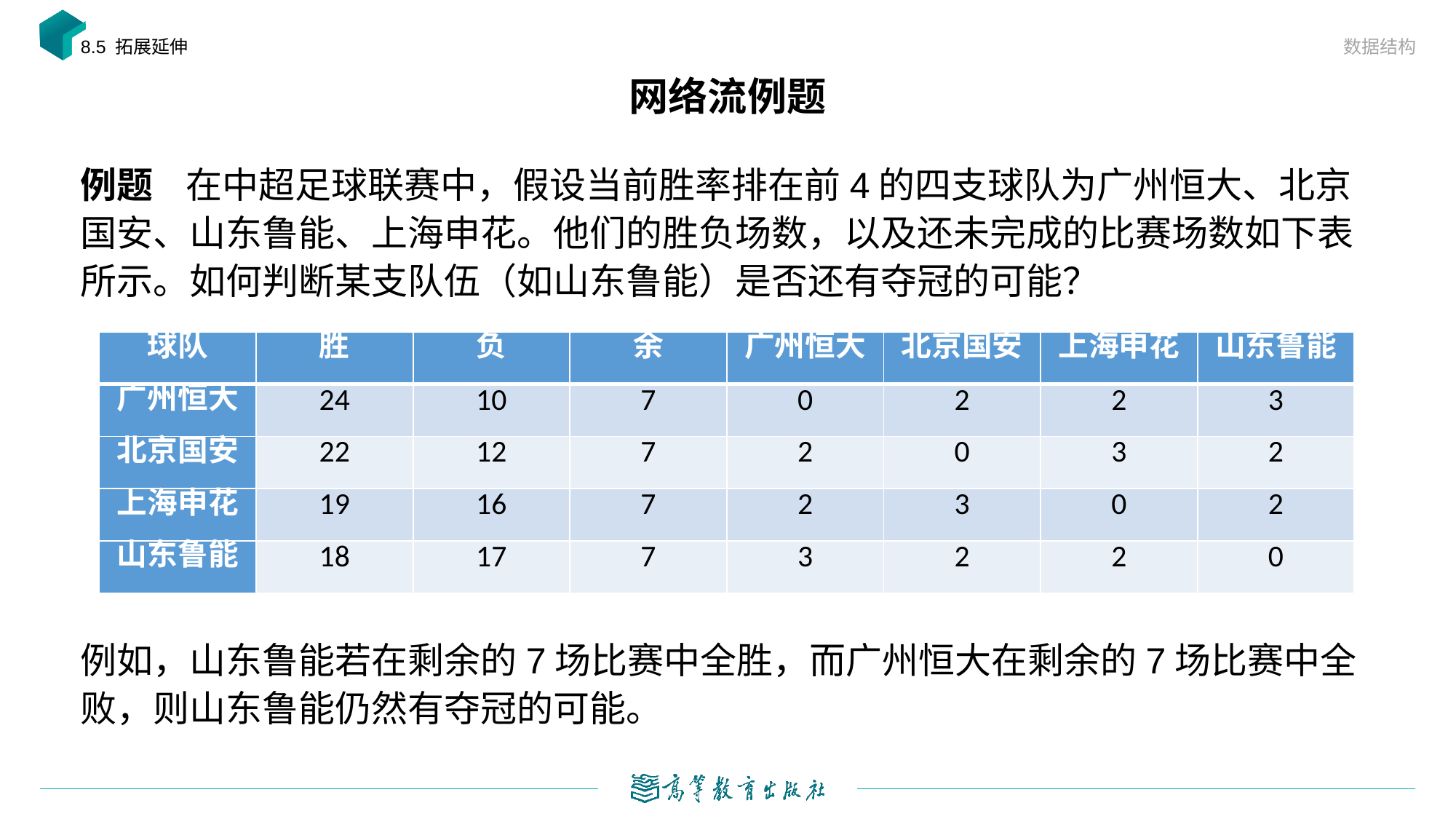

数据结构
8.5 拓展延伸
# 网络流例题
例题    在中超足球联赛中，假设当前胜率排在前4的四支球队为广州恒大、北京国安、山东鲁能、上海申花。他们的胜负场数，以及还未完成的比赛场数如下表所示。如何判断某支队伍（如山东鲁能）是否还有夺冠的可能？

例如，山东鲁能若在剩余的7场比赛中全胜，而广州恒大在剩余的7场比赛中全败，则山东鲁能仍然有夺冠的可能。

| 球队 | 胜 | 负 | 余 | 广州恒大 | 北京国安 | 上海申花 | 山东鲁能 |
| --- | --- | --- | --- | --- | --- | --- | --- |
| 广州恒大 | 24 | 10 | 7 | 0 | 2 | 2 | 3 |
| 北京国安 | 22 | 12 | 7 | 2 | 0 | 3 | 2 |
| 上海申花 | 19 | 16 | 7 | 2 | 3 | 0 | 2 |
| 山东鲁能 | 18 | 17 | 7 | 3 | 2 | 2 | 0 |